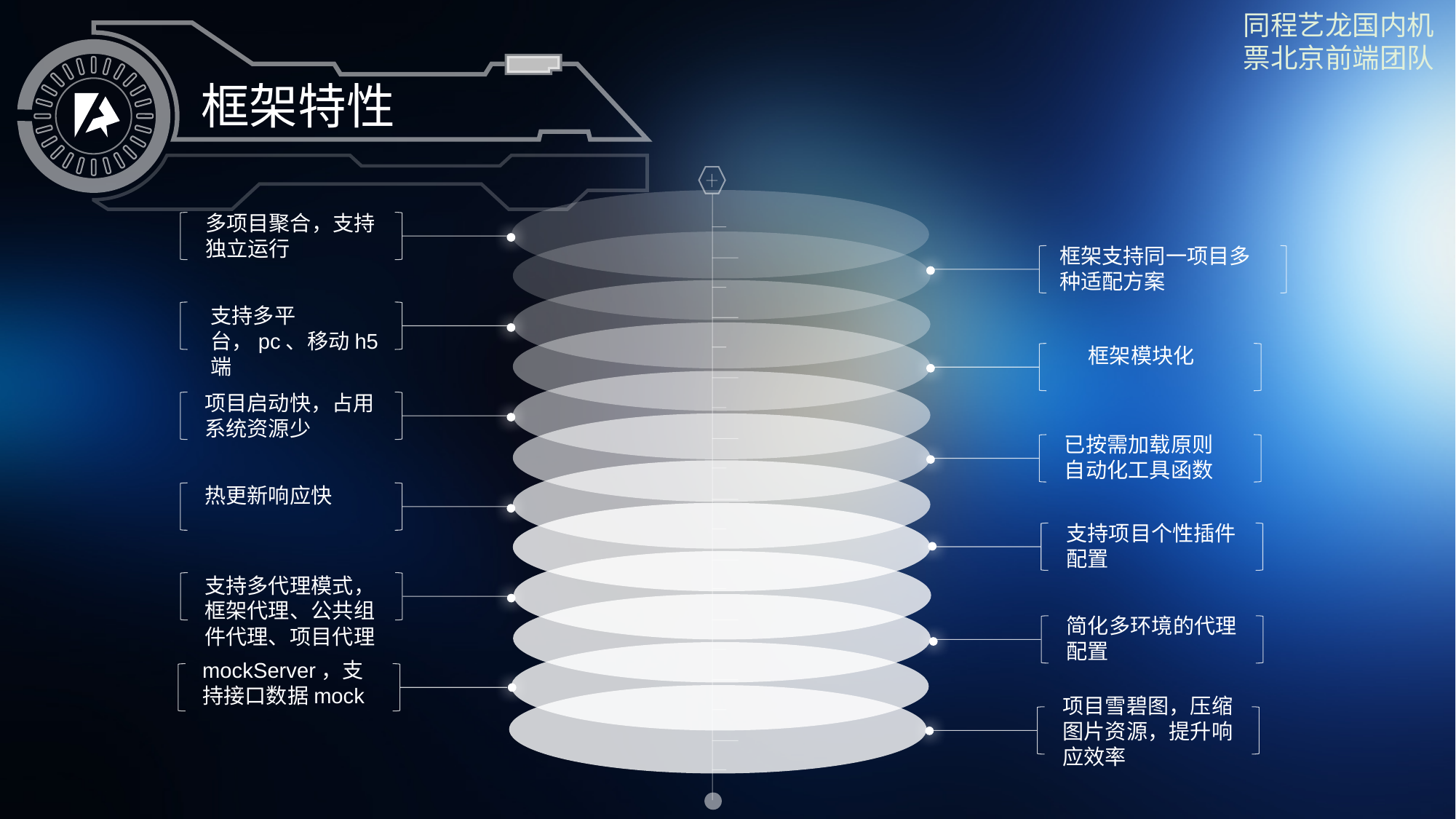

框架特性

多项目聚合，支持独立运行

框架支持同一项目多种适配方案

支持多平台，pc、移动h5端

    框架模块化

项目启动快，占用系统资源少

已按需加载原则
自动化工具函数

热更新响应快

支持项目个性插件配置

支持多代理模式，框架代理、公共组件代理、项目代理

简化多环境的代理配置

mockServer，支持接口数据mock

项目雪碧图，压缩图片资源，提升响应效率